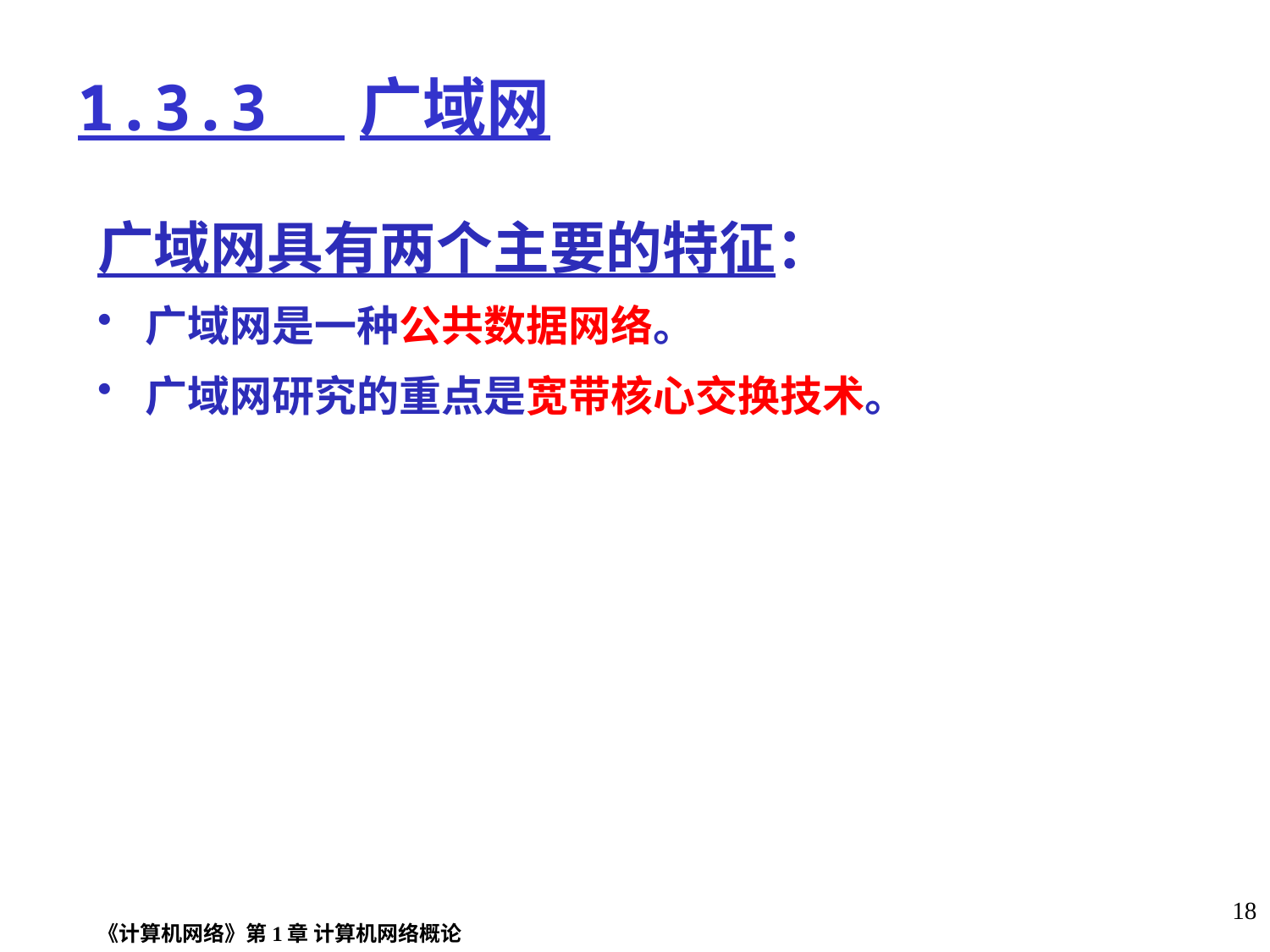

# 1.3.3  广域网

广域网具有两个主要的特征：
广域网是一种公共数据网络。
广域网研究的重点是宽带核心交换技术。

《计算机网络》第1章 计算机网络概论
18